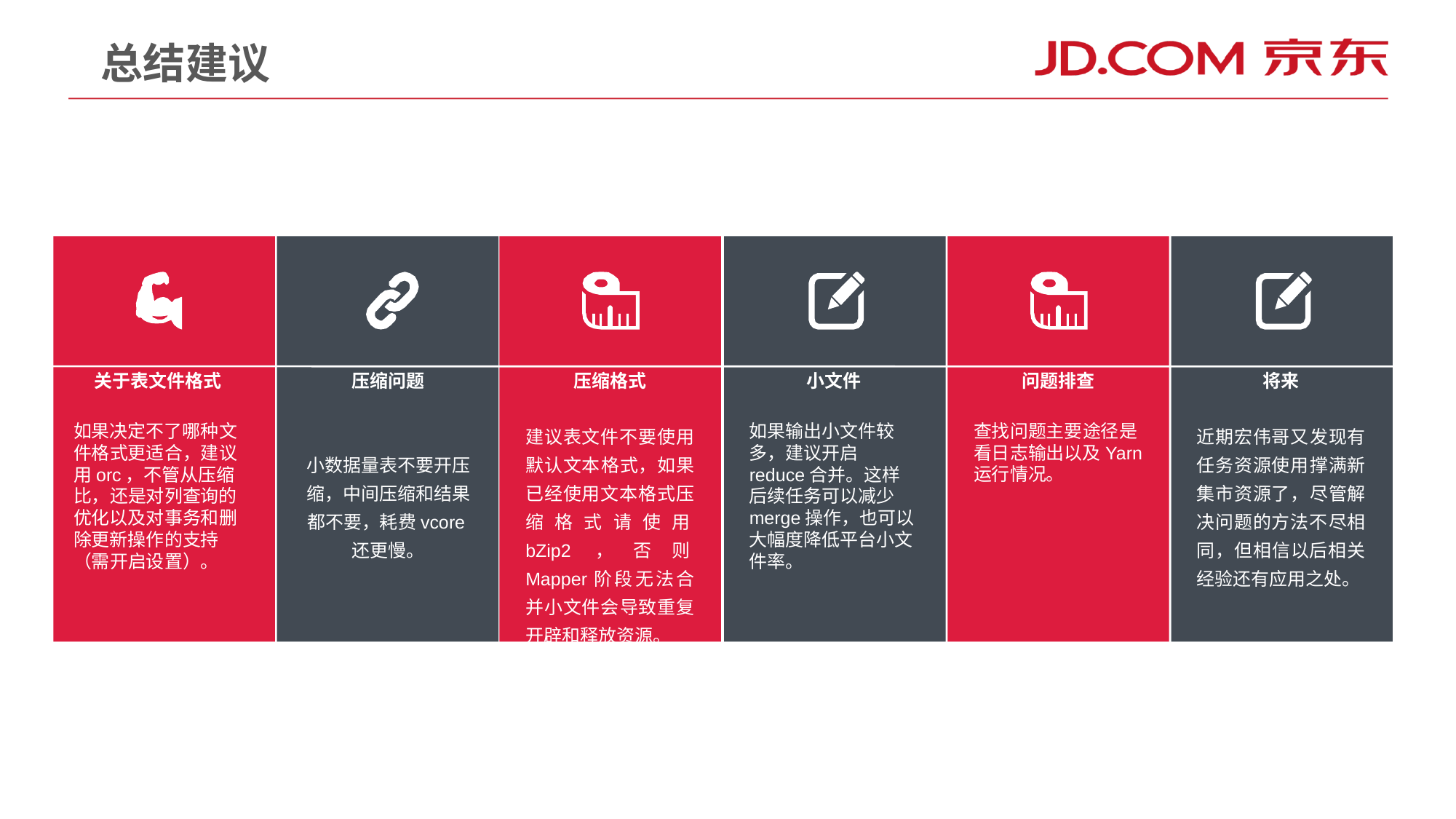

总结建议

问题排查

查找问题主要途径是看日志输出以及Yarn运行情况。

将来

近期宏伟哥又发现有任务资源使用撑满新集市资源了，尽管解决问题的方法不尽相同，但相信以后相关经验还有应用之处。
关于表文件格式

如果决定不了哪种文件格式更适合，建议用orc，不管从压缩比，还是对列查询的优化以及对事务和删除更新操作的支持（需开启设置）。
压缩问题

小数据量表不要开压缩，中间压缩和结果都不要，耗费vcore还更慢。

压缩格式

建议表文件不要使用默认文本格式，如果已经使用文本格式压缩格式请使用bZip2，否则Mapper阶段无法合并小文件会导致重复开辟和释放资源。

小文件

如果输出小文件较多，建议开启reduce合并。这样后续任务可以减少merge操作，也可以大幅度降低平台小文件率。